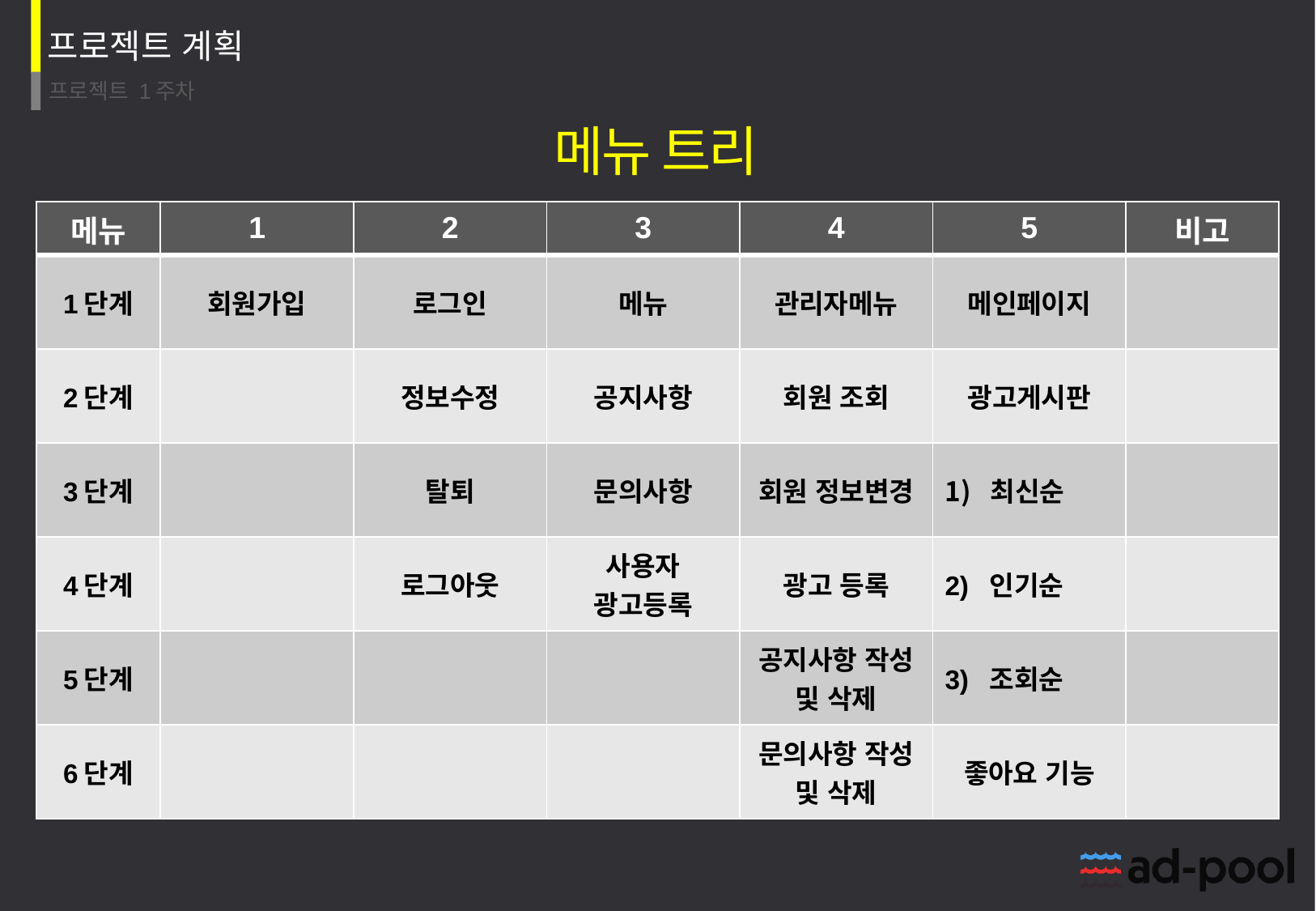

메뉴 트리
| 메뉴 | 1 | 2 | 3 | 4 | 5 | 비고 |
| --- | --- | --- | --- | --- | --- | --- |
| 1단계 | 회원가입 | 로그인 | 메뉴 | 관리자메뉴 | 메인페이지 |  |
| 2단계 |  | 정보수정 | 공지사항 | 회원 조회 | 광고게시판 |  |
| 3단계 |  | 탈퇴 | 문의사항 | 회원 정보변경 | 최신순 |  |
| 4단계 |  | 로그아웃 | 사용자 광고등록 | 광고 등록 | 2) 인기순 |  |
| 5단계 |  |  |  | 공지사항 작성 및 삭제 | 3) 조회순 |  |
| 6단계 |  |  |  | 문의사항 작성 및 삭제 | 좋아요 기능 |  |